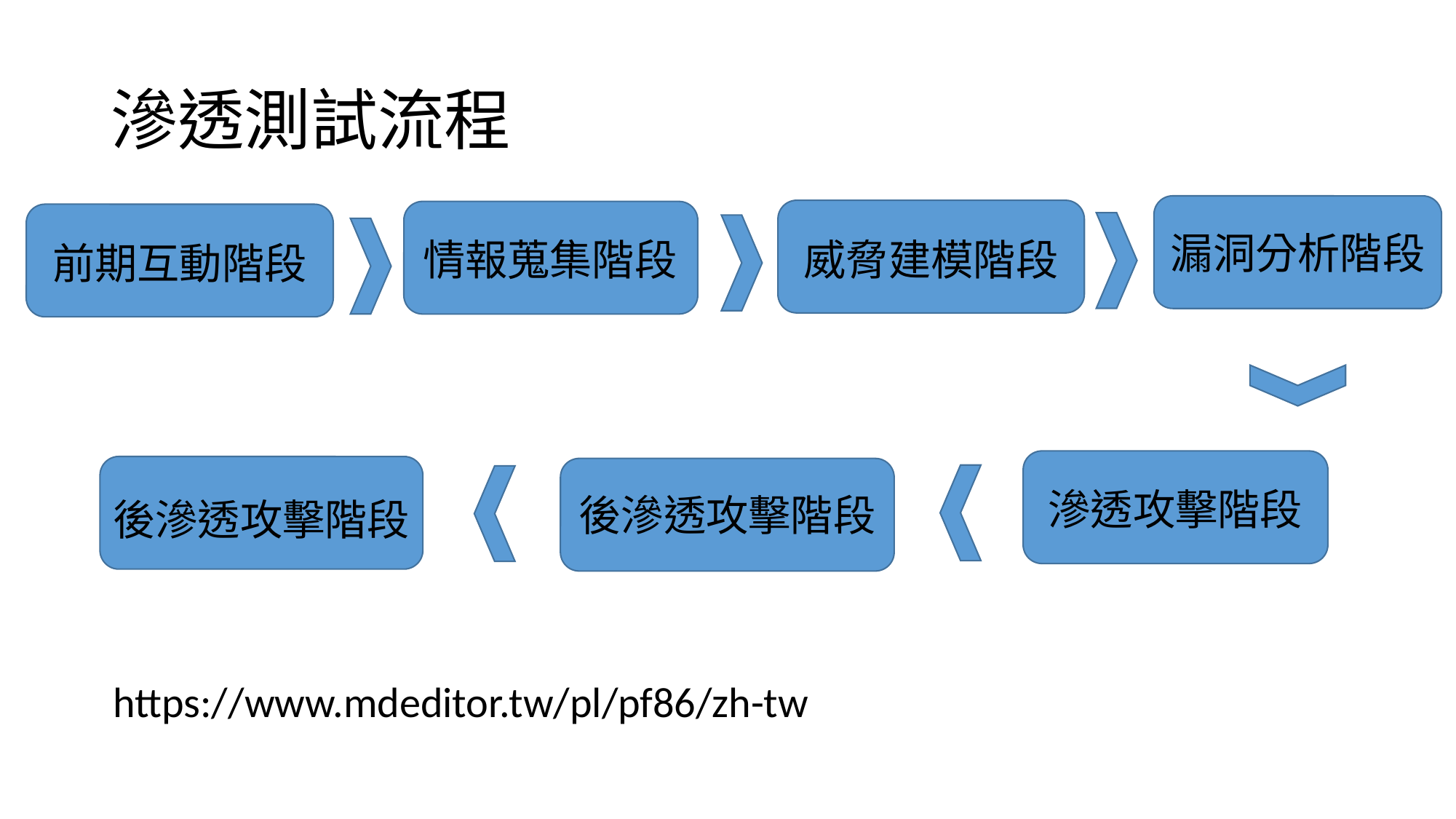

# 滲透測試流程

漏洞分析階段
情報蒐集階段
威脅建模階段
前期互動階段

滲透攻擊階段
後滲透攻擊階段
後滲透攻擊階段
https://www.mdeditor.tw/pl/pf86/zh-tw